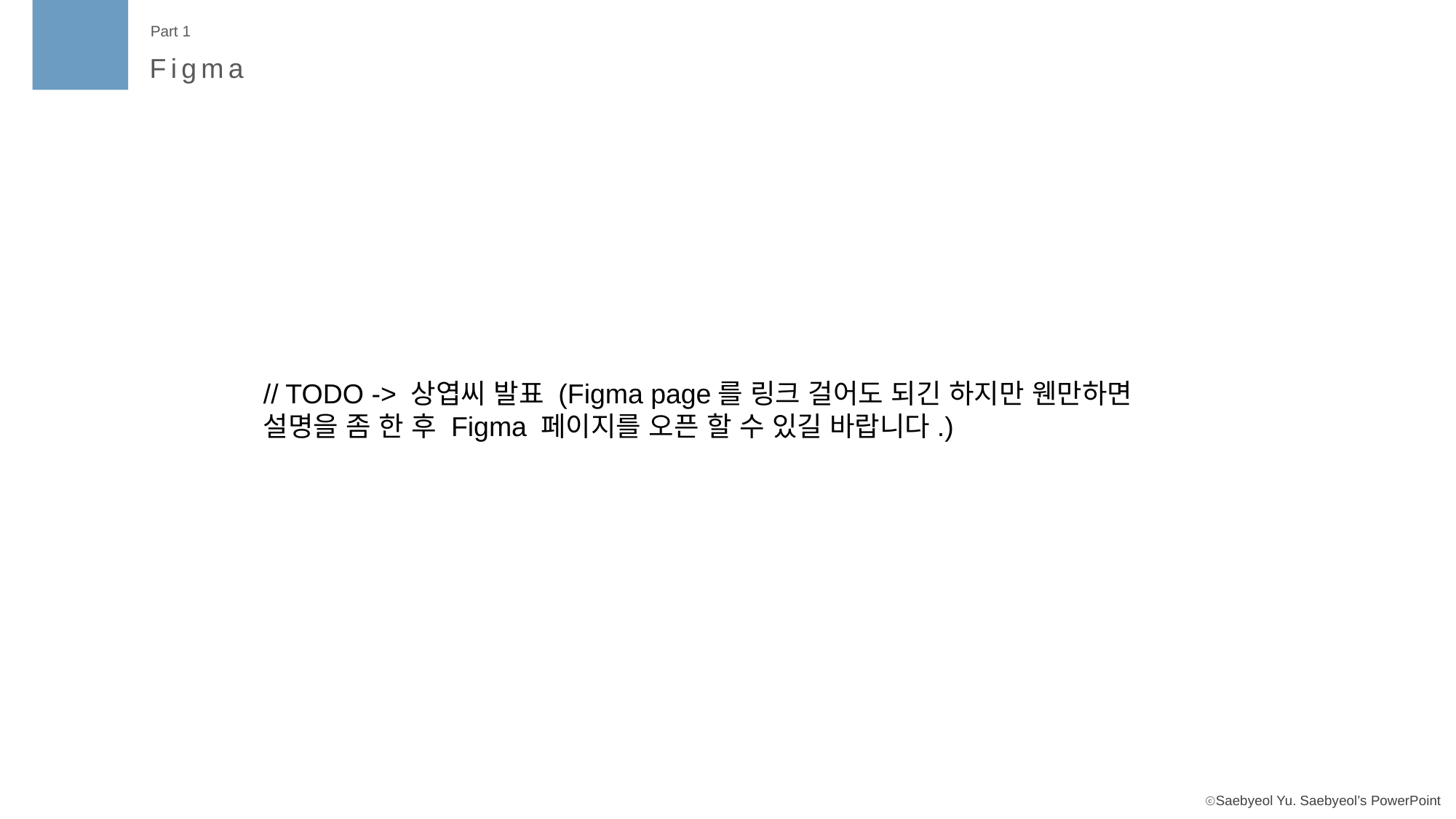

Part 1
Figma
// TODO -> 상엽씨 발표 (Figma page를 링크 걸어도 되긴 하지만 웬만하면 설명을 좀 한 후 Figma 페이지를 오픈 할 수 있길 바랍니다.)